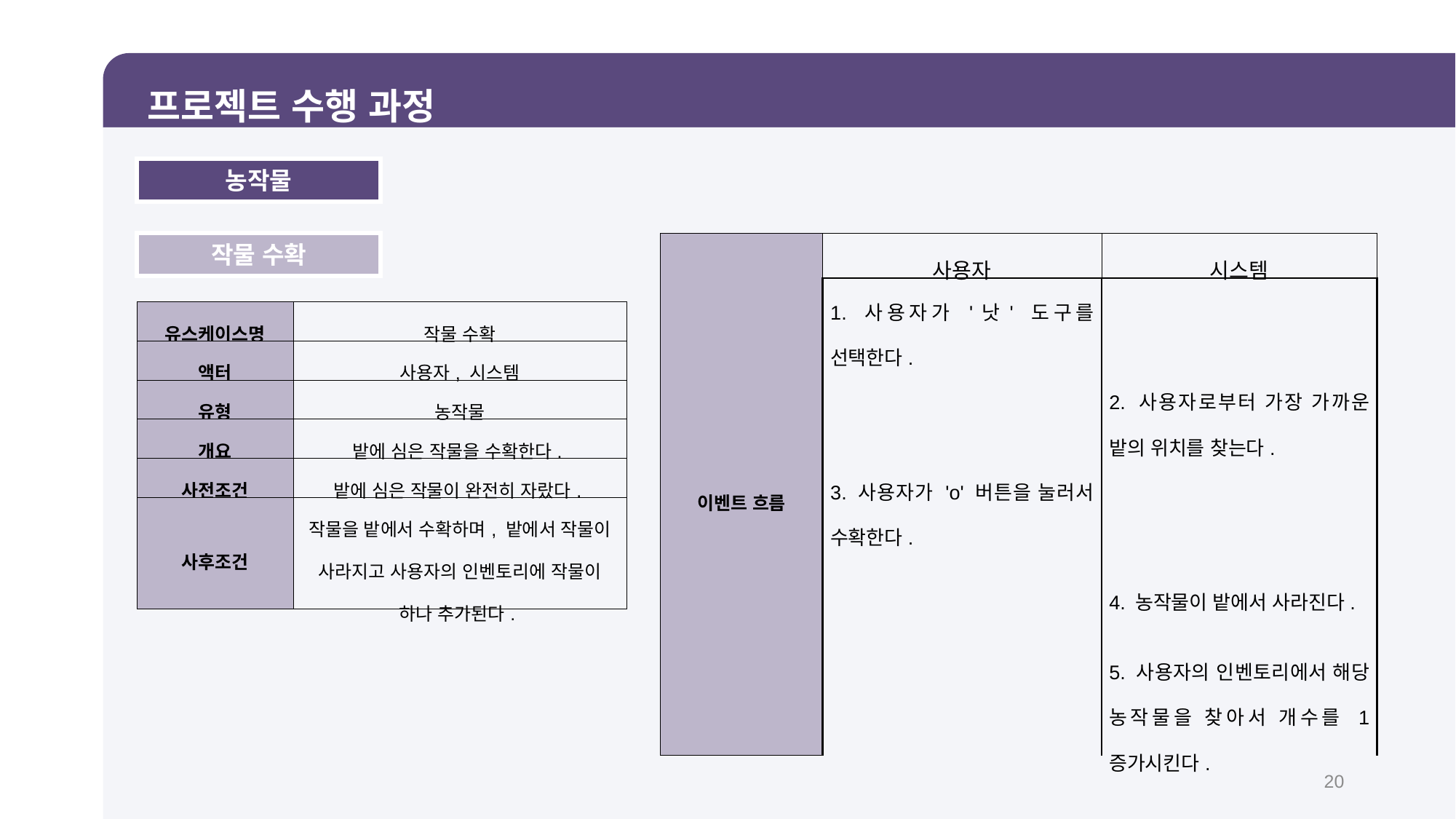

프로젝트 수행 과정
농작물
작물 수확
| 이벤트 흐름 | 사용자 | 시스템 |
| --- | --- | --- |
|  | 1. 사용자가 '낫' 도구를 선택한다. |  |
|  |  | 2. 사용자로부터 가장 가까운 밭의 위치를 찾는다. |
|  | 3. 사용자가 'o' 버튼을 눌러서 수확한다. |  |
|  |  | 4. 농작물이 밭에서 사라진다. |
|  |  | 5. 사용자의 인벤토리에서 해당 농작물을 찾아서 개수를 1 증가시킨다. |
| 유스케이스명 | 작물 수확 |
| --- | --- |
| 액터 | 사용자, 시스템 |
| 유형 | 농작물 |
| 개요 | 밭에 심은 작물을 수확한다. |
| 사전조건 | 밭에 심은 작물이 완전히 자랐다. |
| 사후조건 | 작물을 밭에서 수확하며, 밭에서 작물이 사라지고 사용자의 인벤토리에 작물이 하나 추가된다. |
20